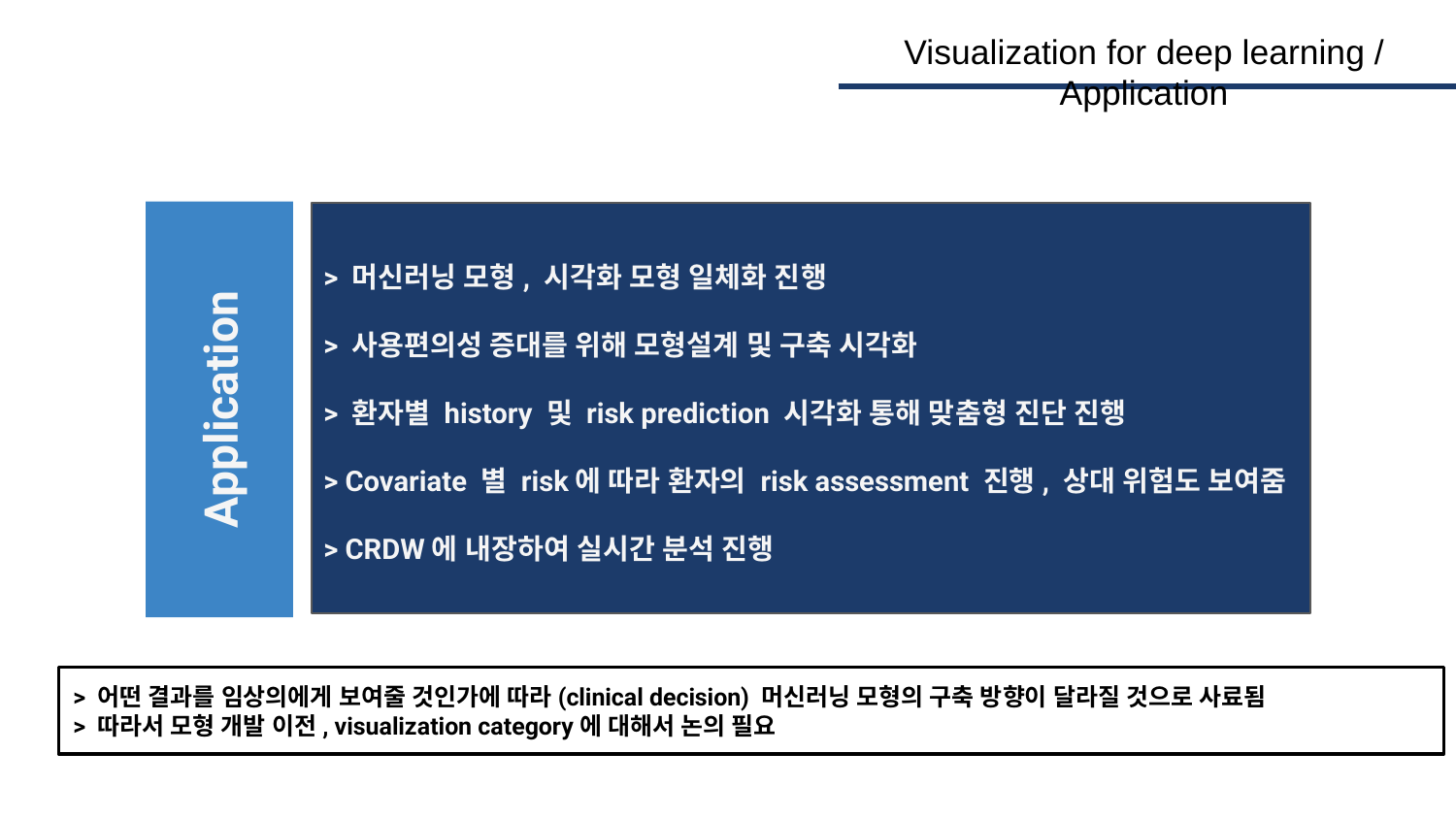

Visualization for deep learning / Application

> 머신러닝 모형, 시각화 모형 일체화 진행

> 사용편의성 증대를 위해 모형설계 및 구축 시각화

> 환자별 history 및 risk prediction 시각화 통해 맞춤형 진단 진행

> Covariate 별 risk에 따라 환자의 risk assessment 진행, 상대 위험도 보여줌

> CRDW에 내장하여 실시간 분석 진행

Application
> 어떤 결과를 임상의에게 보여줄 것인가에 따라(clinical decision) 머신러닝 모형의 구축 방향이 달라질 것으로 사료됨
> 따라서 모형 개발 이전, visualization category에 대해서 논의 필요